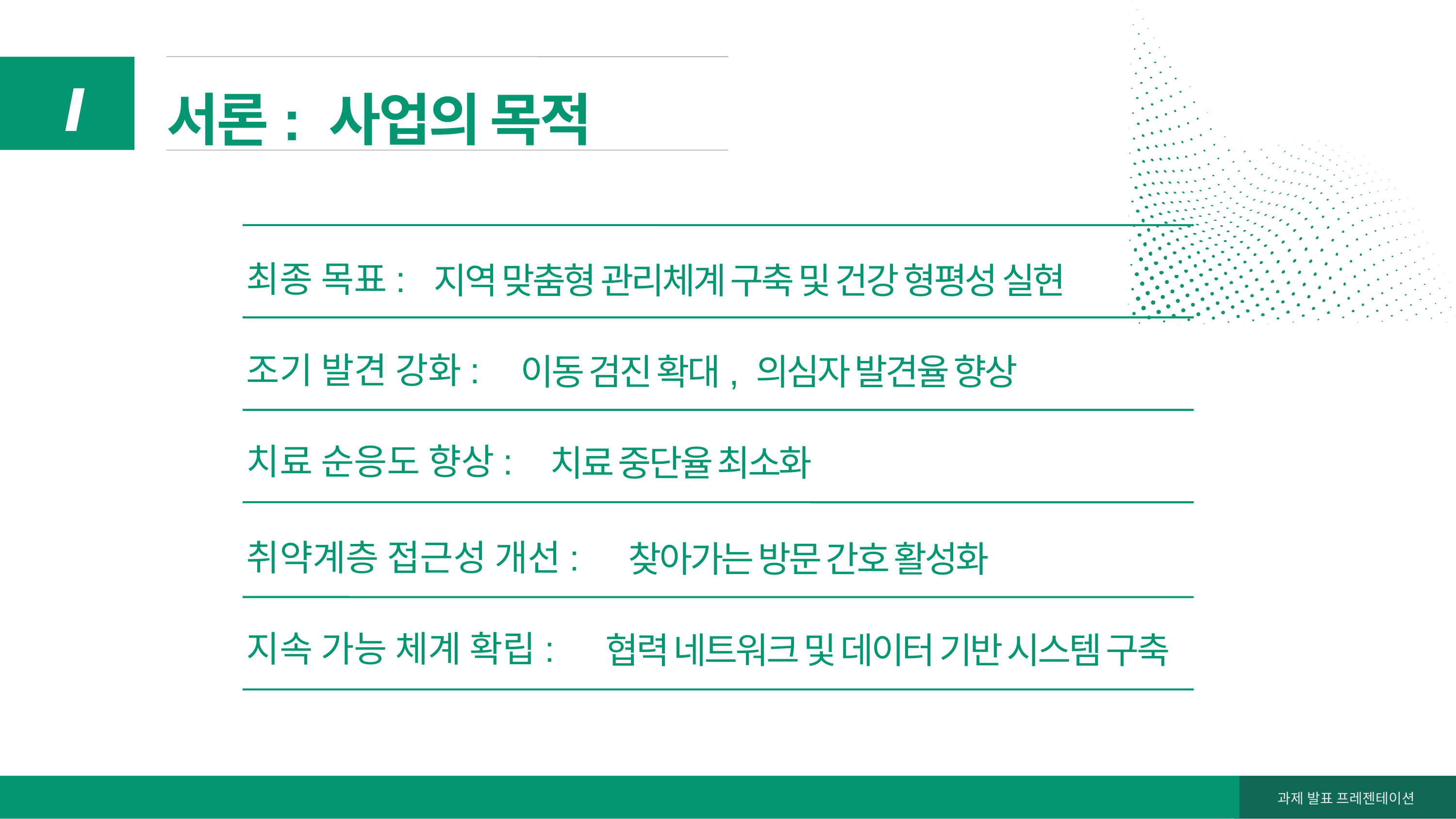

서론: 사업의 목적
Ⅰ

최종 목표:
지역 맞춤형 관리체계 구축 및 건강 형평성 실현

조기 발견 강화:
이동 검진 확대, 의심자 발견율 향상

치료 순응도 향상:
치료 중단율 최소화

취약계층 접근성 개선:
찾아가는 방문 간호 활성화

지속 가능 체계 확립:
협력 네트워크 및 데이터 기반 시스템 구축

과제 발표 프레젠테이션